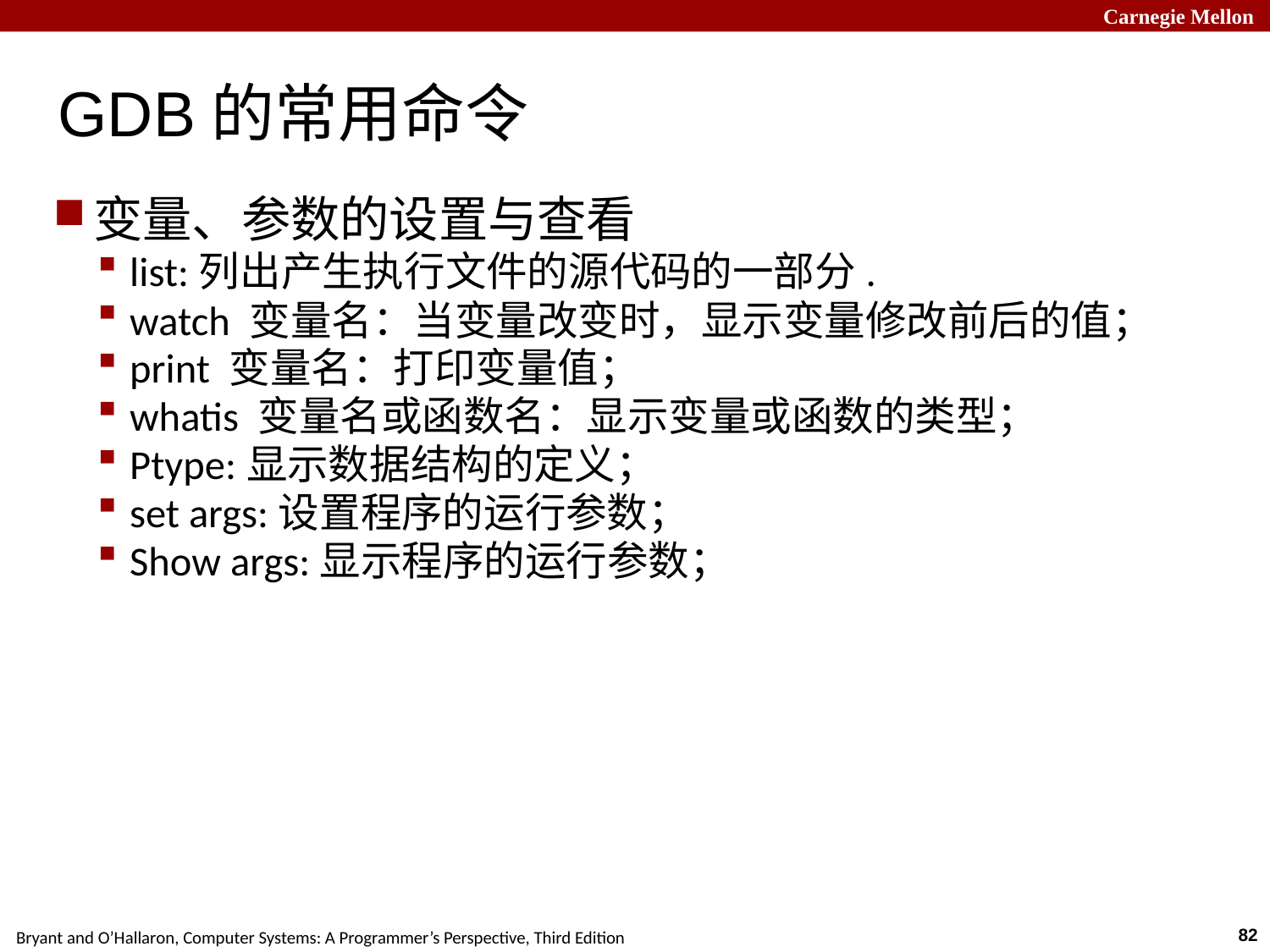

GDB的常用命令
变量、参数的设置与查看
list:列出产生执行文件的源代码的一部分.
watch 变量名：当变量改变时，显示变量修改前后的值；
print 变量名：打印变量值；
whatis 变量名或函数名：显示变量或函数的类型；
Ptype:显示数据结构的定义；
set args:设置程序的运行参数；
Show args:显示程序的运行参数；